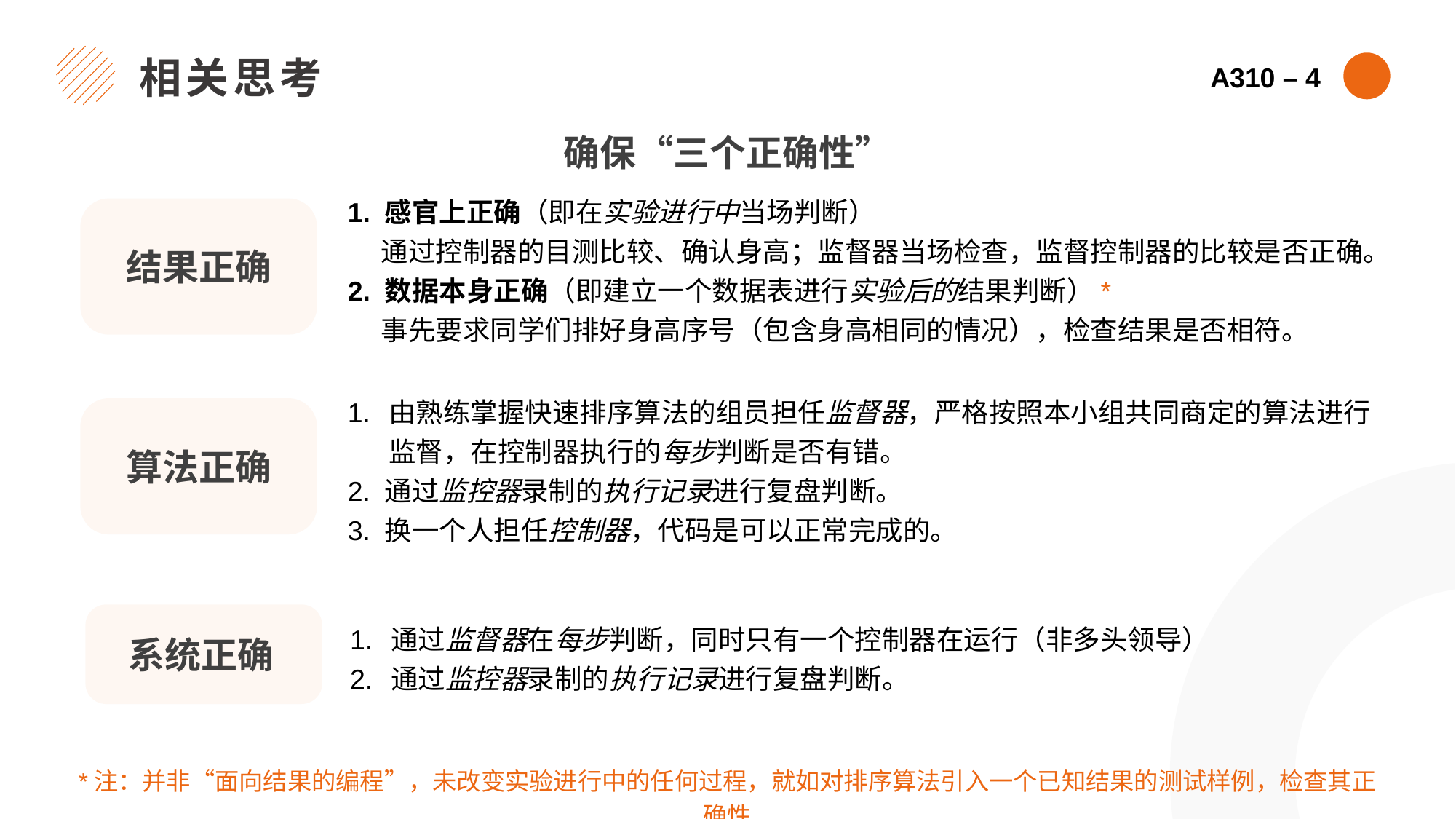

相关思考

A310 – 4
确保“三个正确性”
1. 感官上正确（即在实验进行中当场判断）
　 通过控制器的目测比较、确认身高；监督器当场检查，监督控制器的比较是否正确。
2. 数据本身正确（即建立一个数据表进行实验后的结果判断）*
　 事先要求同学们排好身高序号（包含身高相同的情况），检查结果是否相符。

结果正确
由熟练掌握快速排序算法的组员担任监督器，严格按照本小组共同商定的算法进行监督，在控制器执行的每步判断是否有错。
2. 通过监控器录制的执行记录进行复盘判断。
3. 换一个人担任控制器，代码是可以正常完成的。

算法正确

通过监督器在每步判断，同时只有一个控制器在运行（非多头领导）
通过监控器录制的执行记录进行复盘判断。
系统正确
*注：并非“面向结果的编程”，未改变实验进行中的任何过程，就如对排序算法引入一个已知结果的测试样例，检查其正确性